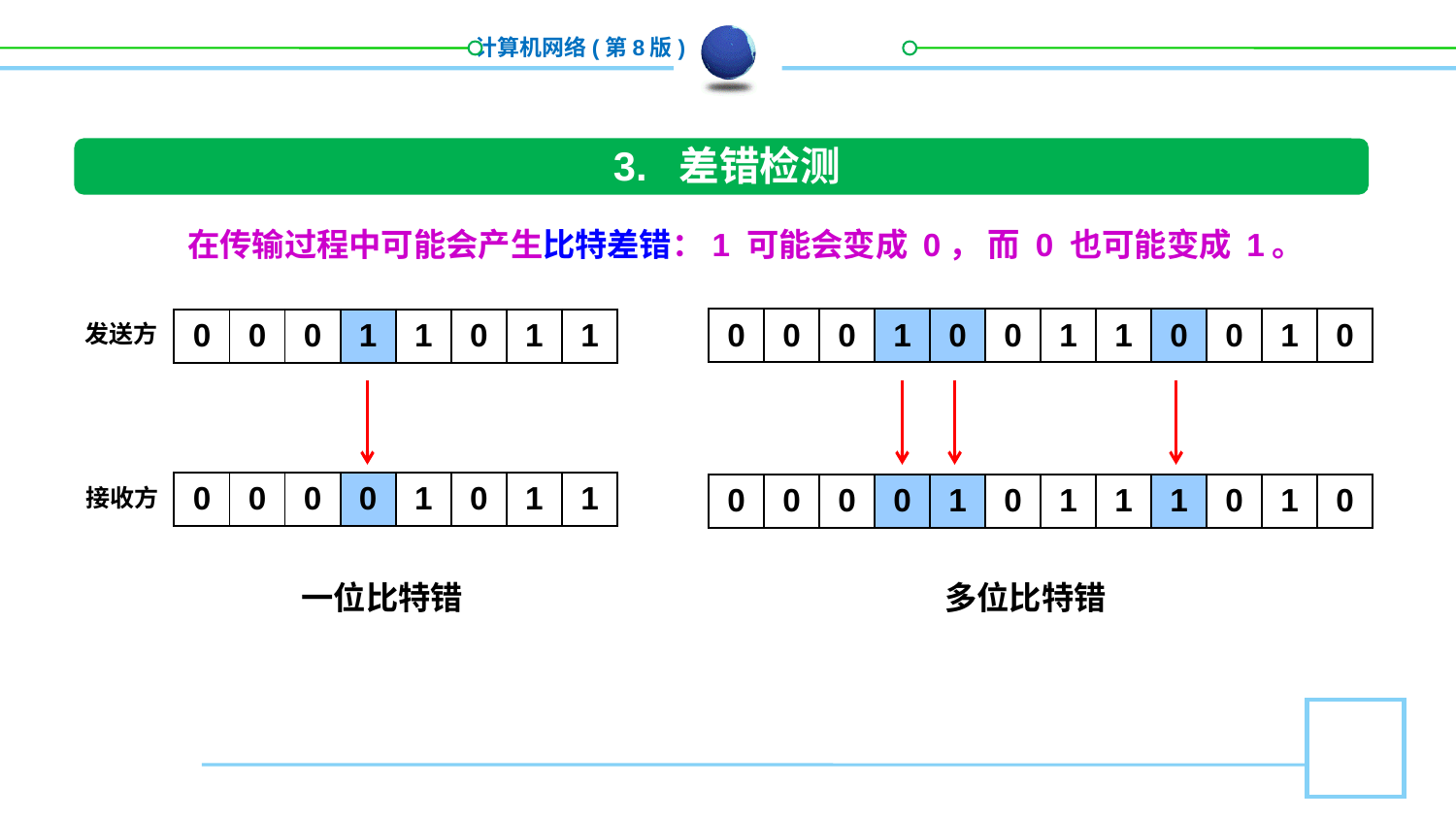

3.  差错检测

在传输过程中可能会产生比特差错：1 可能会变成 0， 而 0 也可能变成 1。
| 0 | 0 | 0 | 1 | 0 | 0 | 1 | 1 | 0 | 0 | 1 | 0 |
| --- | --- | --- | --- | --- | --- | --- | --- | --- | --- | --- | --- |
| 0 | 0 | 0 | 1 | 1 | 0 | 1 | 1 |
| --- | --- | --- | --- | --- | --- | --- | --- |
发送方
| 0 | 0 | 0 | 0 | 1 | 0 | 1 | 1 |
| --- | --- | --- | --- | --- | --- | --- | --- |
| 0 | 0 | 0 | 0 | 1 | 0 | 1 | 1 | 1 | 0 | 1 | 0 |
| --- | --- | --- | --- | --- | --- | --- | --- | --- | --- | --- | --- |
接收方
一位比特错
多位比特错